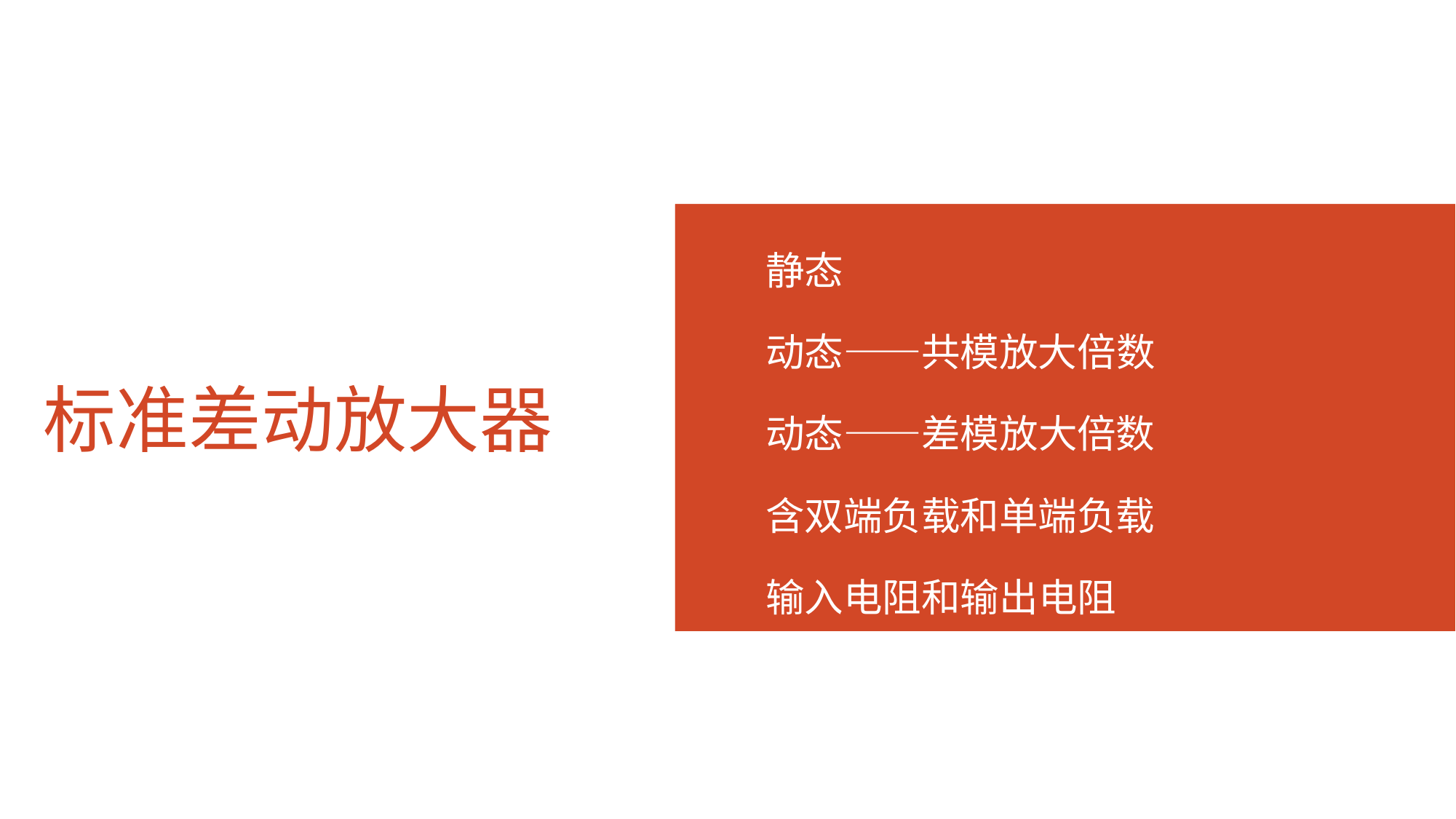

静态
动态——共模放大倍数
动态——差模放大倍数
含双端负载和单端负载
输入电阻和输出电阻
# 标准差动放大器